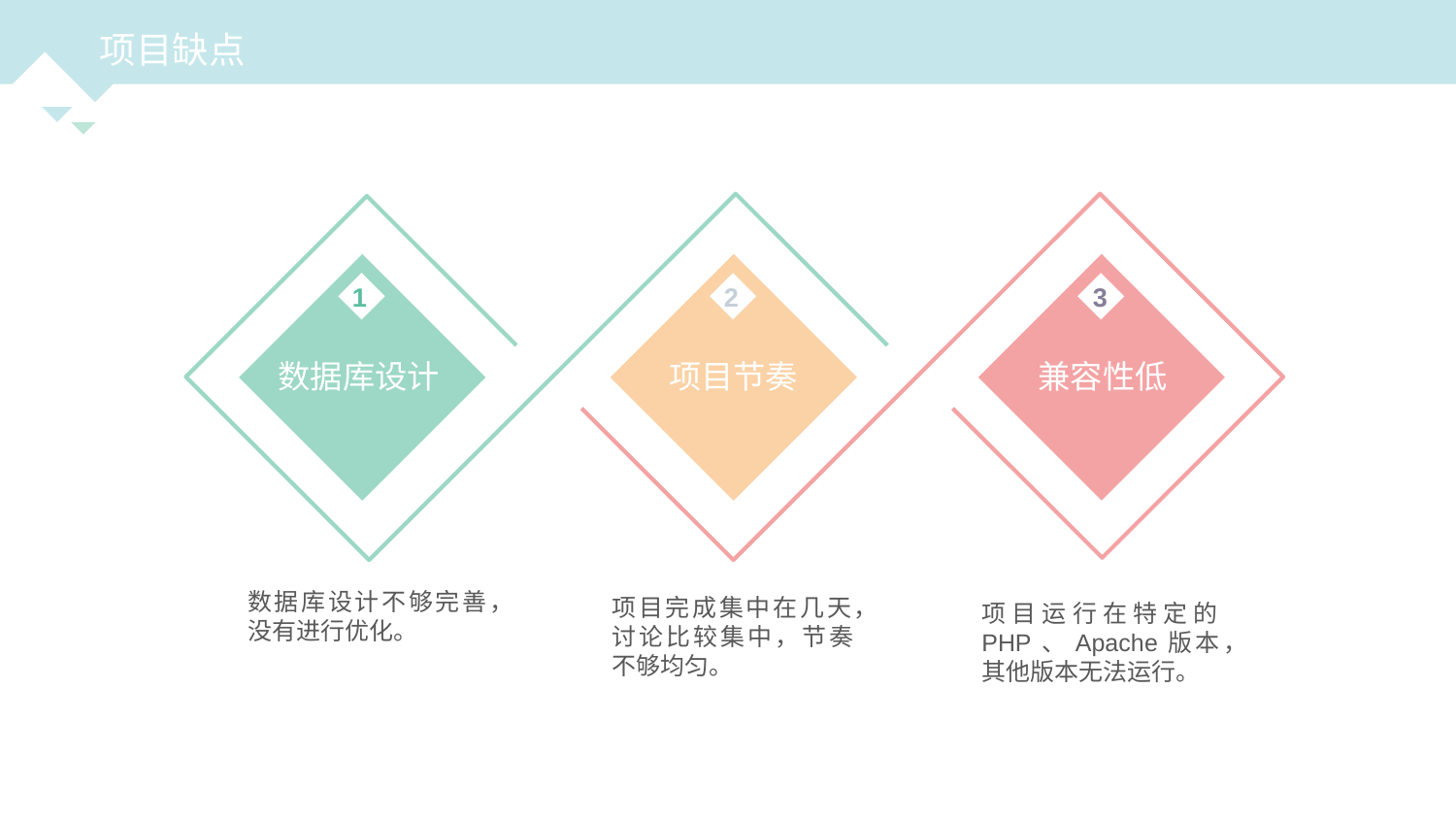

项目缺点

数据库设计
1

项目节奏
2

3

兼容性低
数据库设计不够完善，没有进行优化。
项目完成集中在几天，讨论比较集中，节奏不够均匀。
项目运行在特定的PHP、Apache版本，其他版本无法运行。